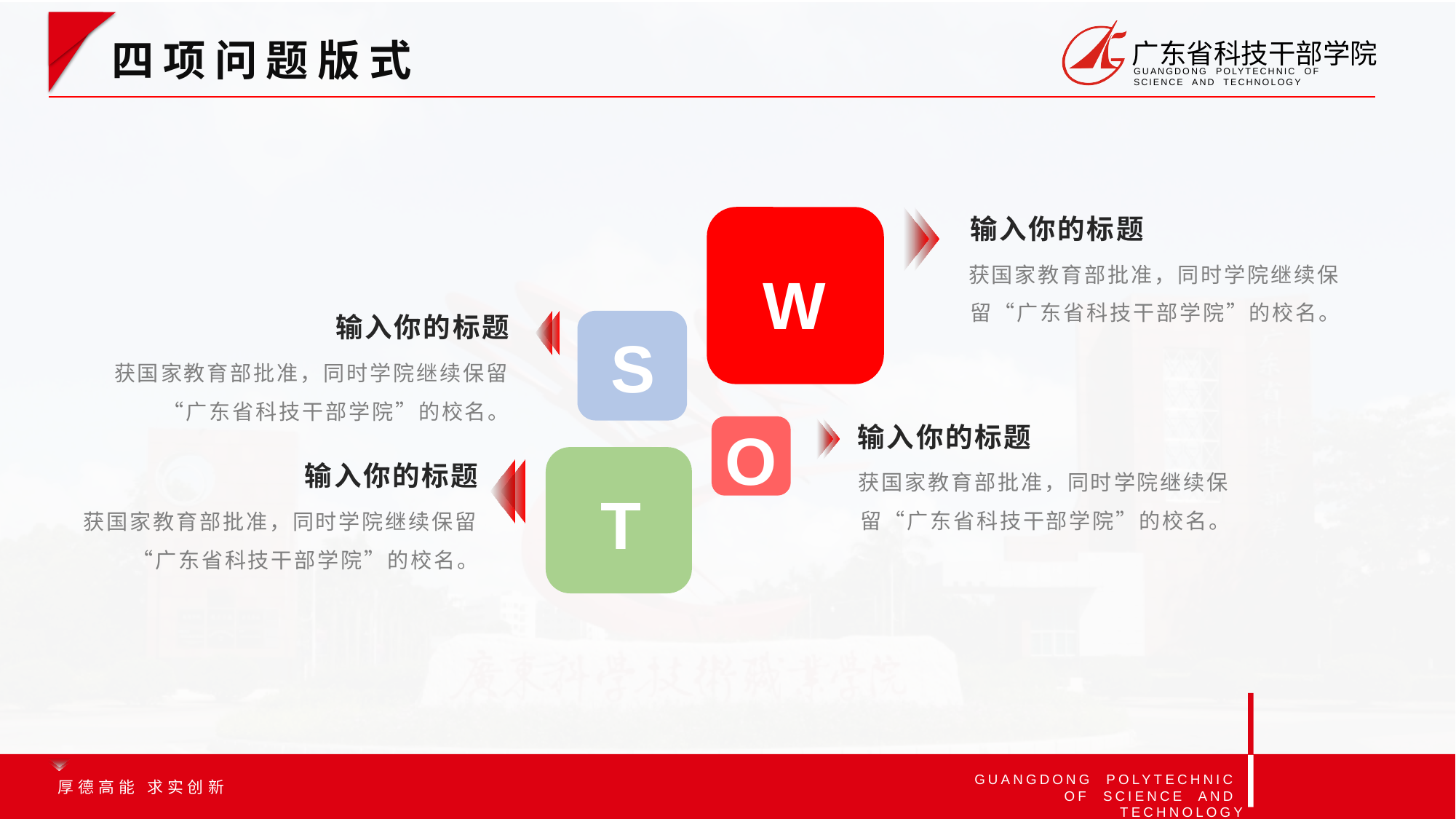

四项问题版式
输入你的标题

获国家教育部批准，同时学院继续保留“广东省科技干部学院”的校名。
W
输入你的标题

S
获国家教育部批准，同时学院继续保留“广东省科技干部学院”的校名。
输入你的标题
O

输入你的标题

获国家教育部批准，同时学院继续保留“广东省科技干部学院”的校名。

T
获国家教育部批准，同时学院继续保留“广东省科技干部学院”的校名。